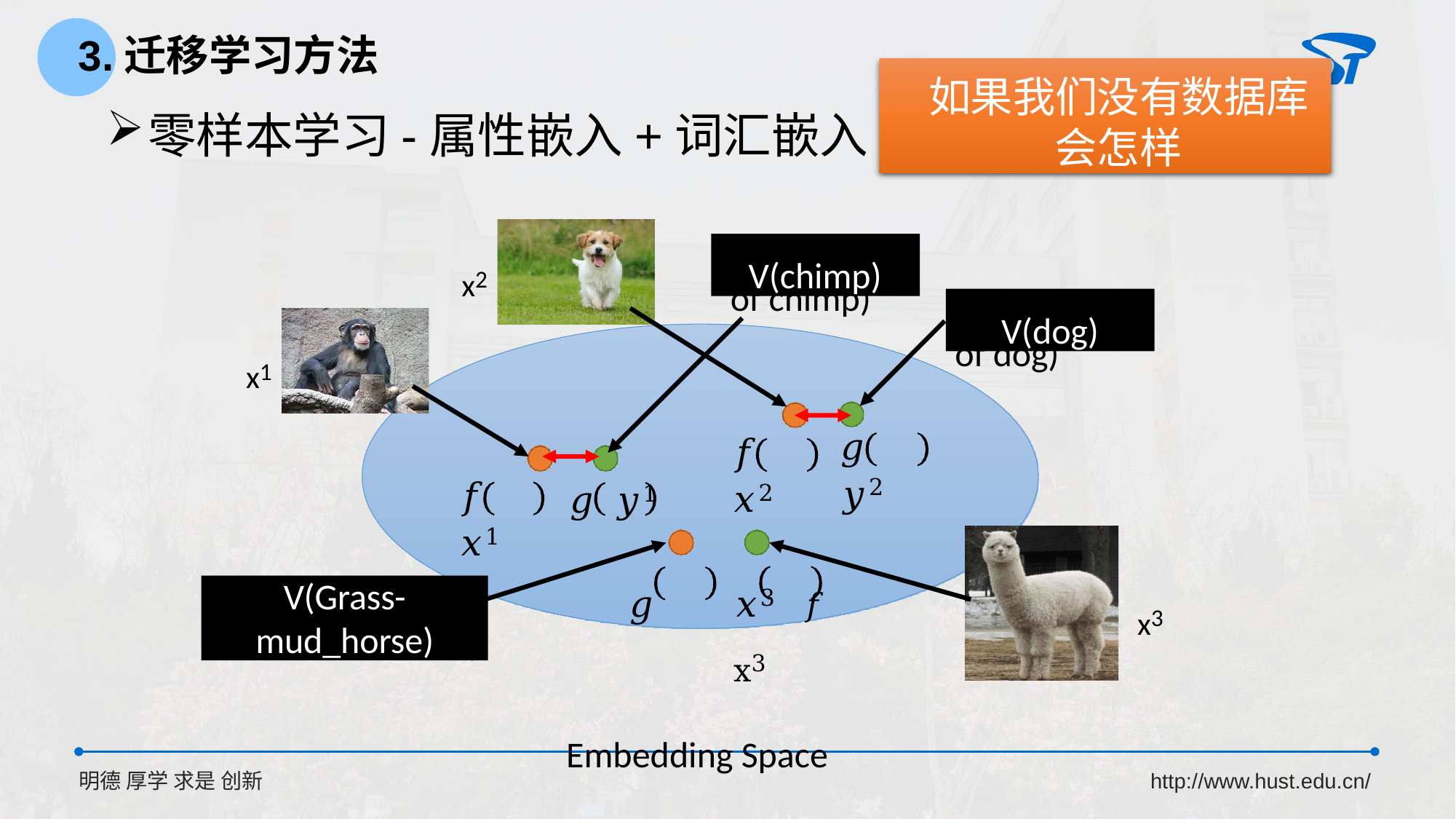

3.迁移学习方法

如果我们没有数据库会怎样
零样本学习-属性嵌入+词汇嵌入

x2
V(chimp)
y1 (attribute
of chimp)
V(dog)
y2 (attribute
of dog)

x1

𝑔	𝑦2
𝑓	𝑥2

𝑓	𝑥1
𝑔	𝑦1

𝑔	𝑥3	𝑓	x3
Embedding Space

x3
V(Grass-
mud_horse)
y3 (attribute of
Grass-mud horse)